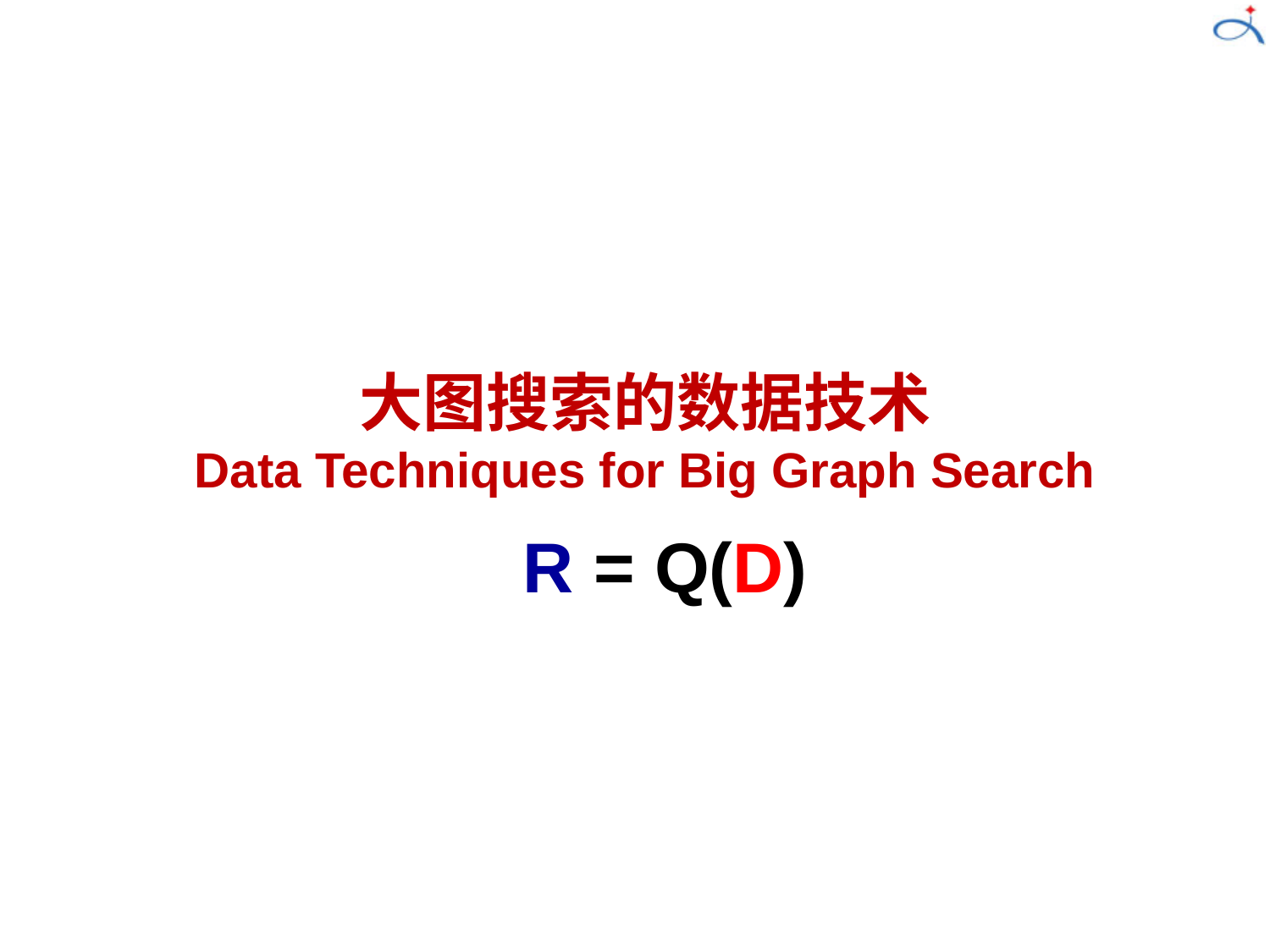

大图搜索的数据技术
Data Techniques for Big Graph Search
R = Q(D)